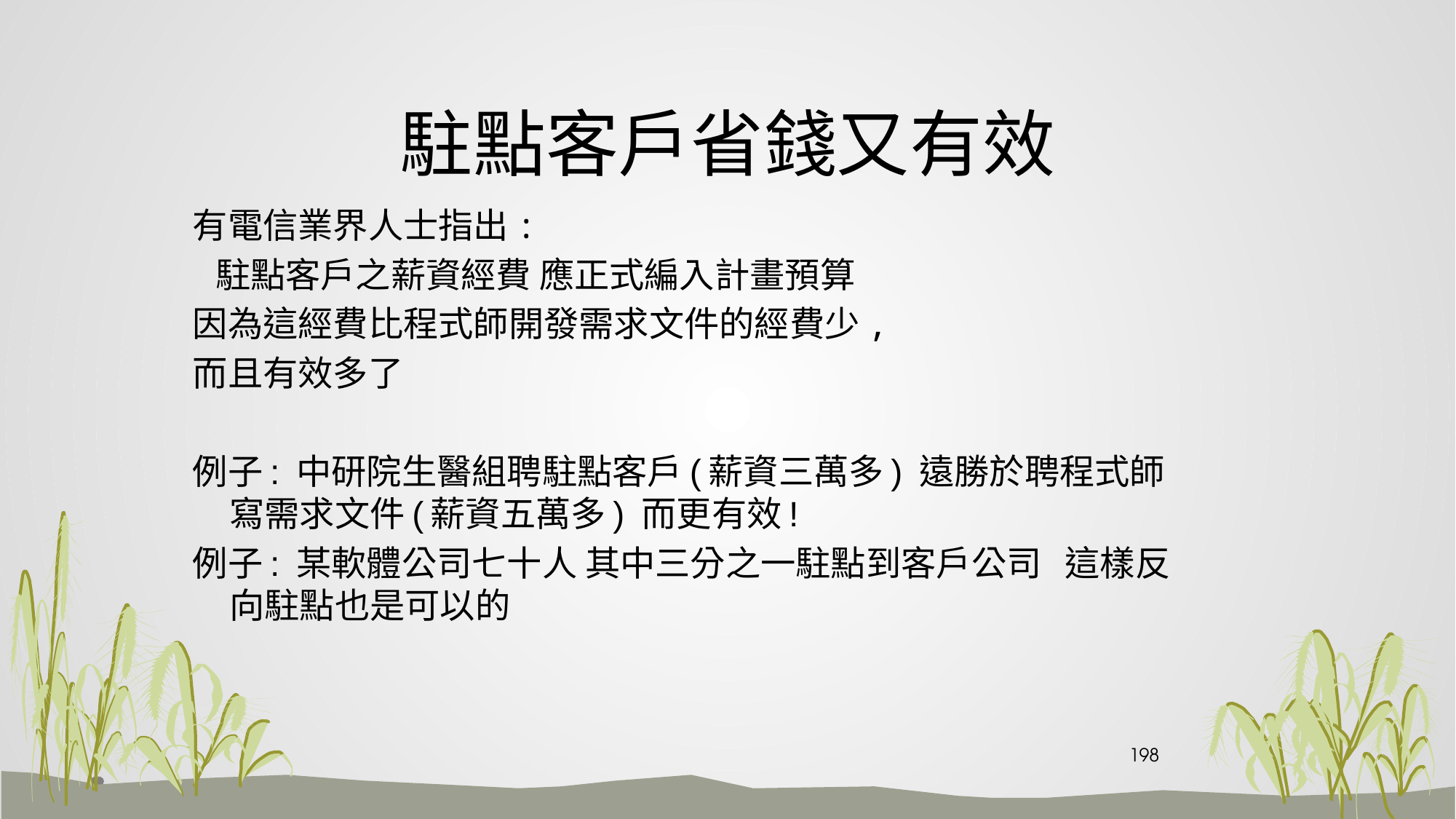

# 駐點客戶省錢又有效
有電信業界人士指出:
  駐點客戶之薪資經費 應正式編入計畫預算
因為這經費比程式師開發需求文件的經費少,
而且有效多了

例子: 中研院生醫組聘駐點客戶(薪資三萬多) 遠勝於聘程式師寫需求文件(薪資五萬多) 而更有效!
例子: 某軟體公司七十人 其中三分之一駐點到客戶公司   這樣反向駐點也是可以的
198